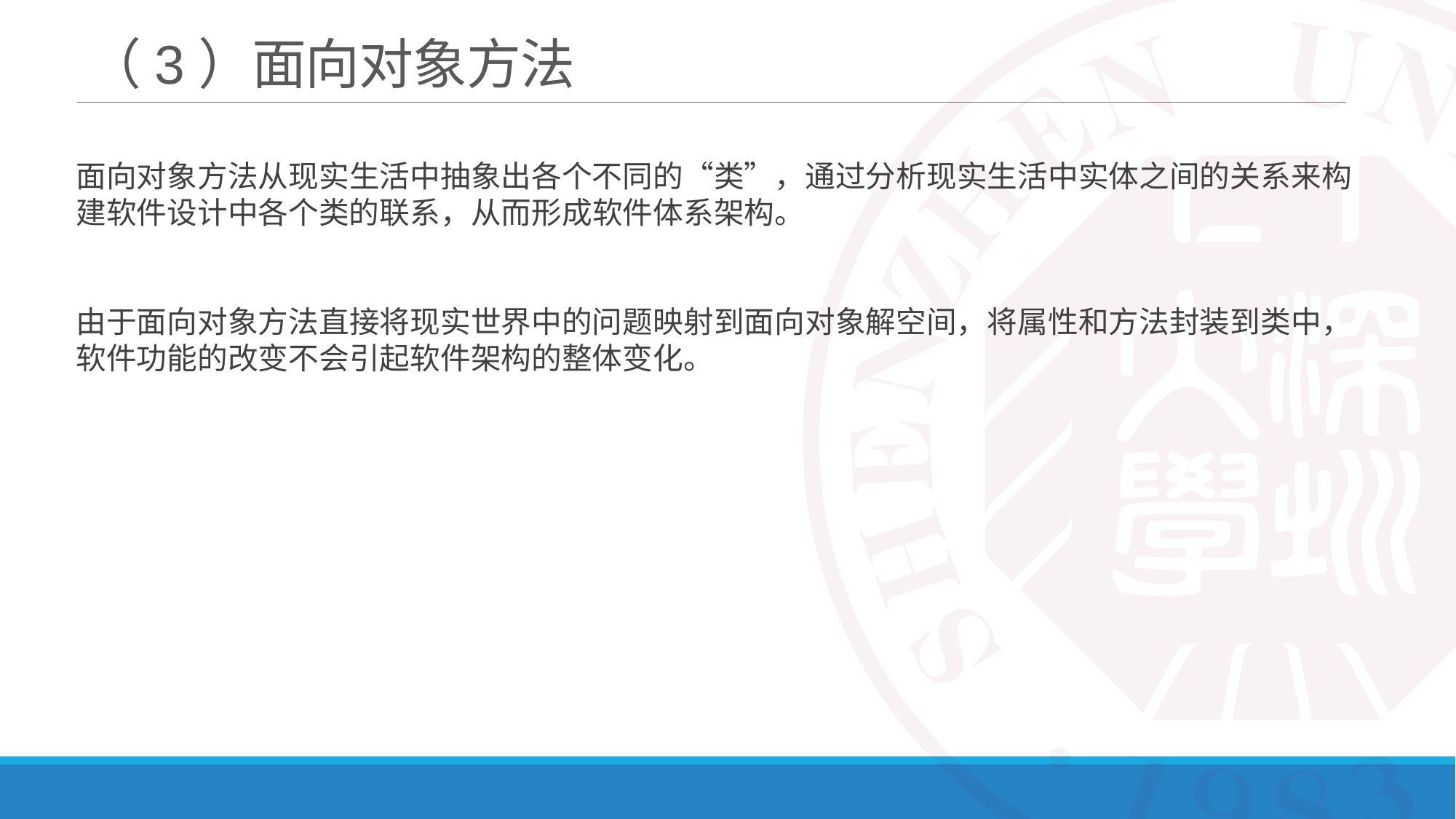

# （3）面向对象方法

面向对象方法从现实生活中抽象出各个不同的“类”，通过分析现实生活中实体之间的关系来构建软件设计中各个类的联系，从而形成软件体系架构。

由于面向对象方法直接将现实世界中的问题映射到面向对象解空间，将属性和方法封装到类中，软件功能的改变不会引起软件架构的整体变化。